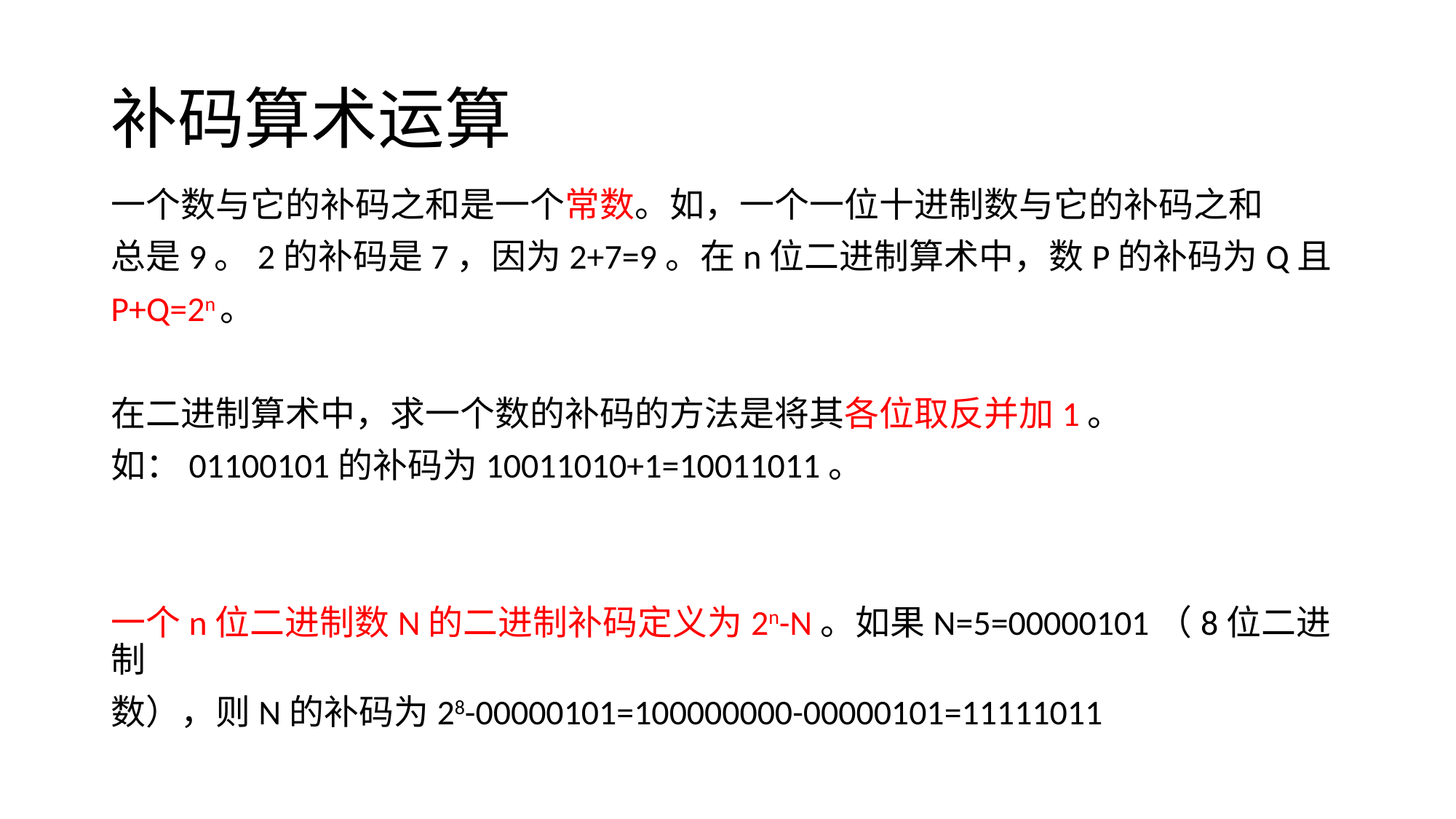

# 补码算术运算
一个数与它的补码之和是一个常数。如，一个一位十进制数与它的补码之和
总是9。2的补码是7，因为2+7=9。在n位二进制算术中，数P的补码为Q且
P+Q=2n。

在二进制算术中，求一个数的补码的方法是将其各位取反并加1。
如：01100101的补码为10011010+1=10011011。

一个n位二进制数N的二进制补码定义为2n-N。如果N=5=00000101（8位二进制
数），则N的补码为28-00000101=100000000-00000101=11111011